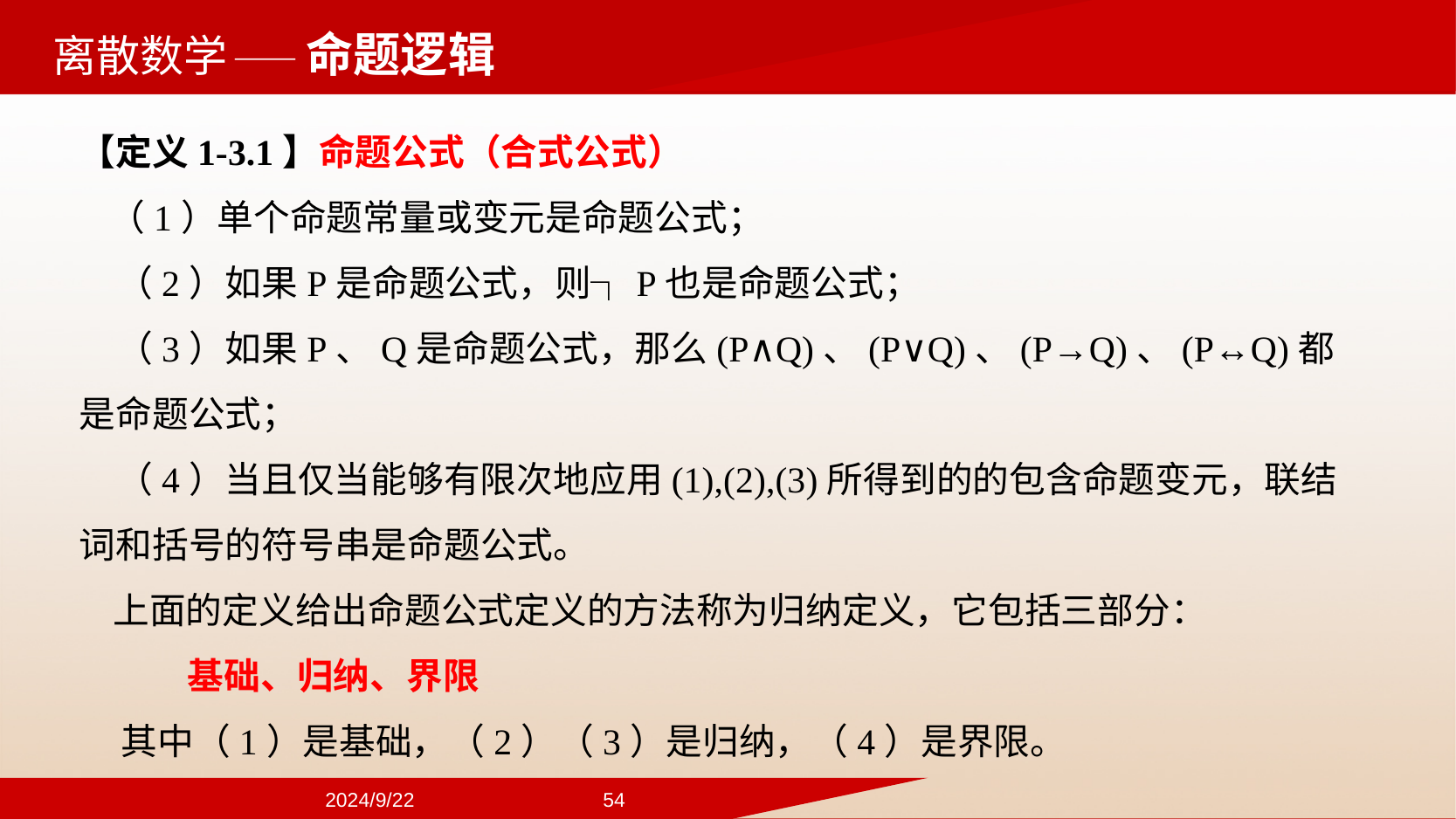

——命题逻辑
【定义1-3.1】命题公式（合式公式）
 （1）单个命题常量或变元是命题公式；
  （2）如果P是命题公式，则┐P也是命题公式；
  （3）如果P、Q是命题公式，那么(P∧Q)、(P∨Q)、(P→Q)、(P↔Q)都是命题公式；
  （4）当且仅当能够有限次地应用(1),(2),(3)所得到的的包含命题变元，联结词和括号的符号串是命题公式。
   上面的定义给出命题公式定义的方法称为归纳定义，它包括三部分：
            基础、归纳、界限
    其中（1）是基础，（2）（3）是归纳，（4）是界限。
2024/9/22
54